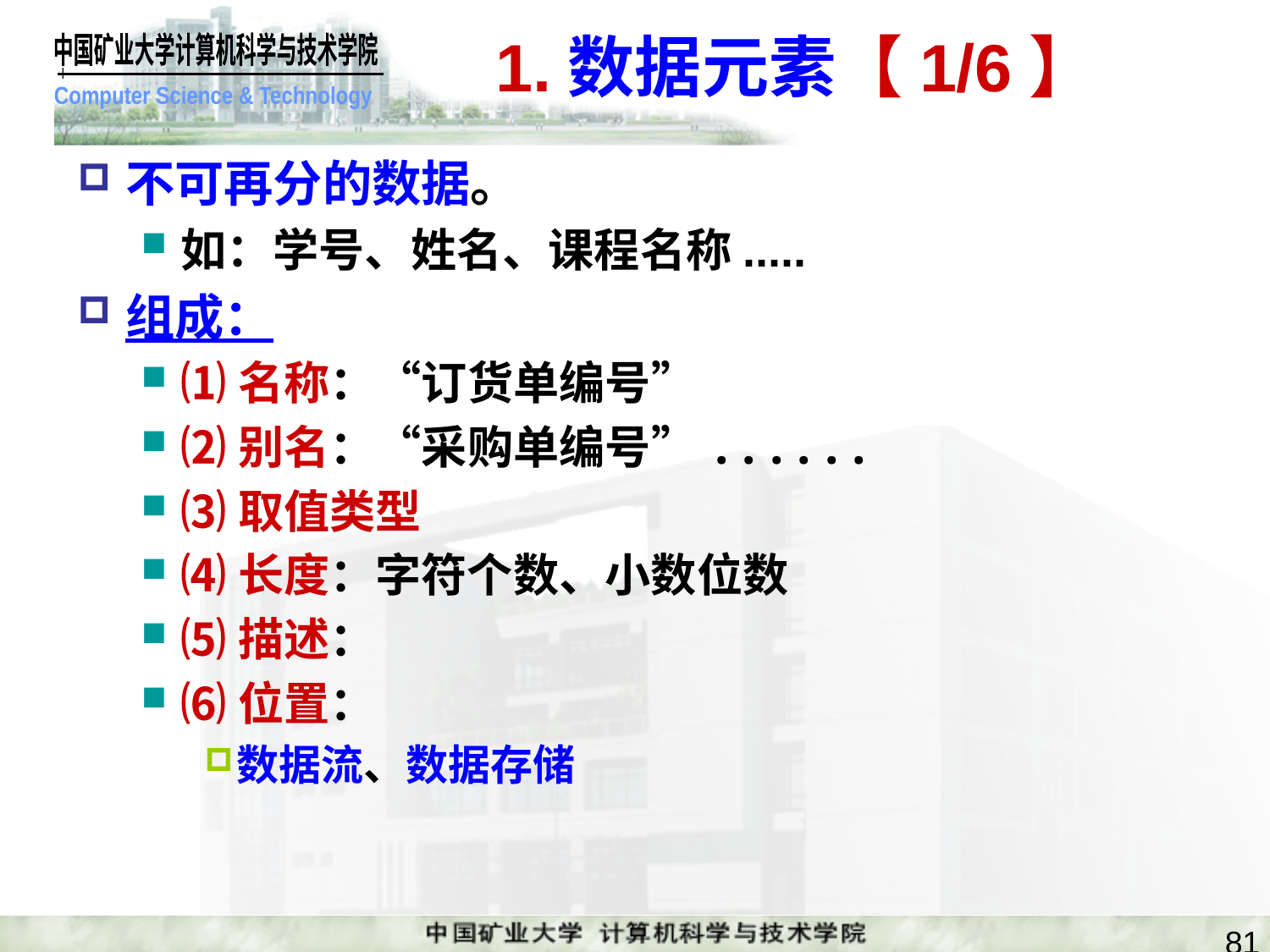

# 1.数据元素【1/6】
不可再分的数据。
如：学号、姓名、课程名称.....
组成：
⑴名称：“订货单编号”
⑵别名：“采购单编号”......
⑶取值类型
⑷长度：字符个数、小数位数
⑸描述：
⑹位置：
数据流、数据存储
81